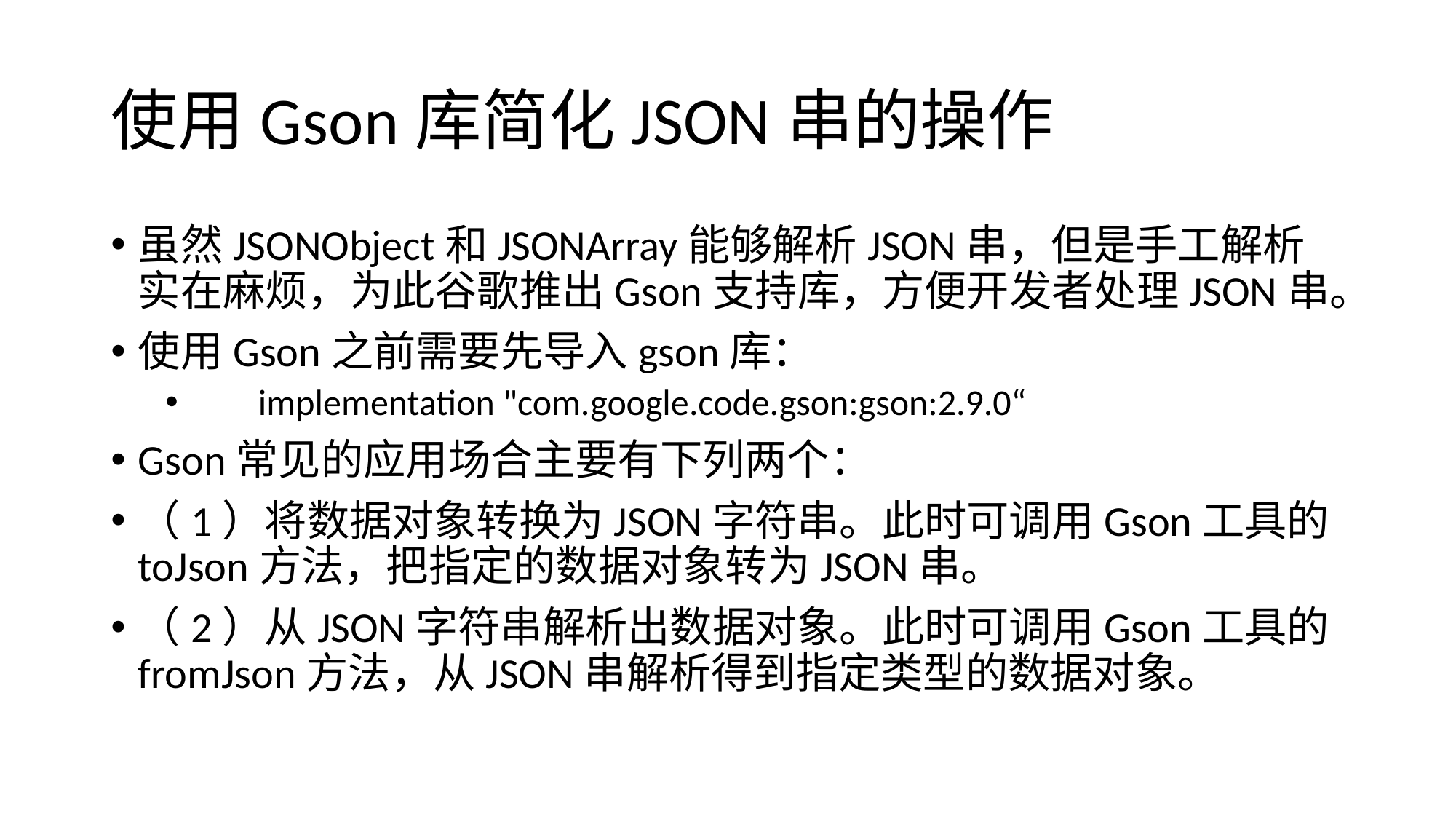

# 使用Gson库简化JSON串的操作
虽然JSONObject和JSONArray能够解析JSON串，但是手工解析实在麻烦，为此谷歌推出Gson支持库，方便开发者处理JSON串。
使用Gson之前需要先导入gson库：
        implementation "com.google.code.gson:gson:2.9.0“
Gson常见的应用场合主要有下列两个：
（1）将数据对象转换为JSON字符串。此时可调用Gson工具的toJson方法，把指定的数据对象转为JSON串。
（2）从JSON字符串解析出数据对象。此时可调用Gson工具的fromJson方法，从JSON串解析得到指定类型的数据对象。